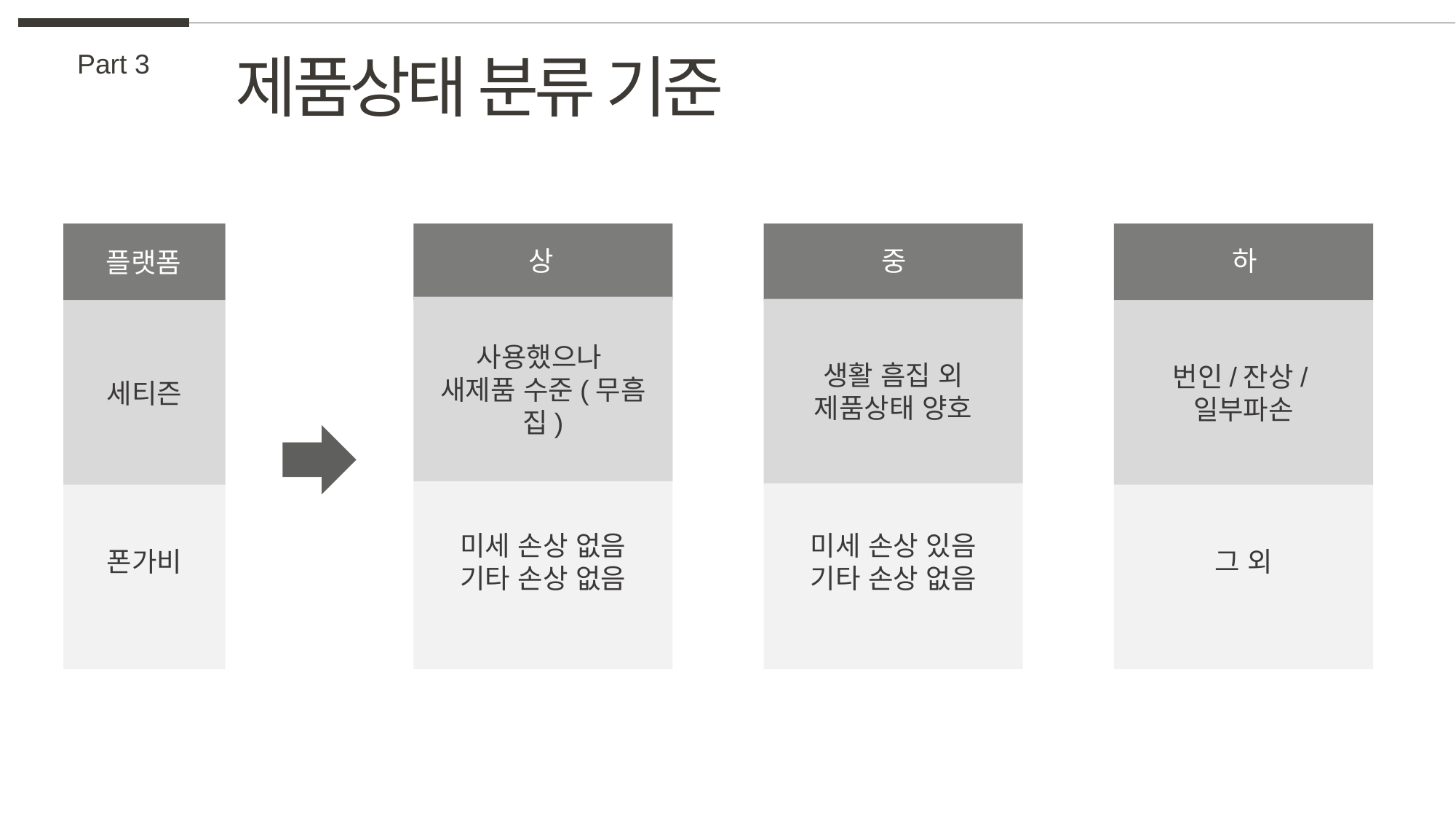

제품상태 분류 기준
Part 3

폰가비

미세 손상 없음
기타 손상 없음

미세 손상 있음
기타 손상 없음

그 외
상
중
하
플랫폼
사용했으나
새제품 수준(무흠집)
생활 흠집 외
제품상태 양호
세티즌
번인/잔상/일부파손